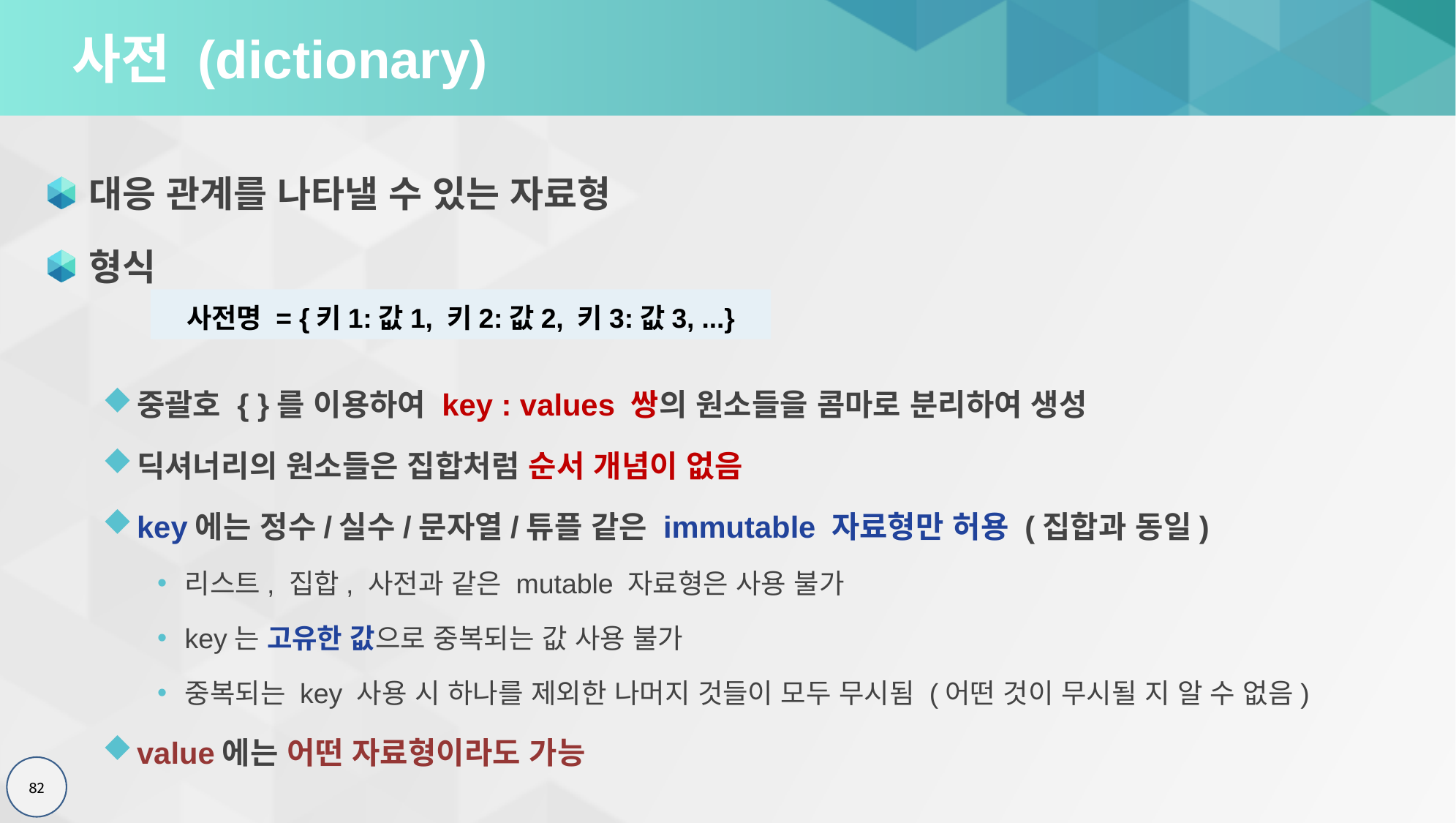

# 사전 (dictionary)
대응 관계를 나타낼 수 있는 자료형
형식

중괄호 { }를 이용하여 key : values 쌍의 원소들을 콤마로 분리하여 생성
딕셔너리의 원소들은 집합처럼 순서 개념이 없음
key에는 정수/실수/문자열/튜플 같은 immutable 자료형만 허용 (집합과 동일)
리스트, 집합, 사전과 같은 mutable 자료형은 사용 불가
key는 고유한 값으로 중복되는 값 사용 불가
중복되는 key 사용 시 하나를 제외한 나머지 것들이 모두 무시됨 (어떤 것이 무시될 지 알 수 없음)
value에는 어떤 자료형이라도 가능

사전명 = {키1:값1, 키2:값2, 키3:값3, ...}